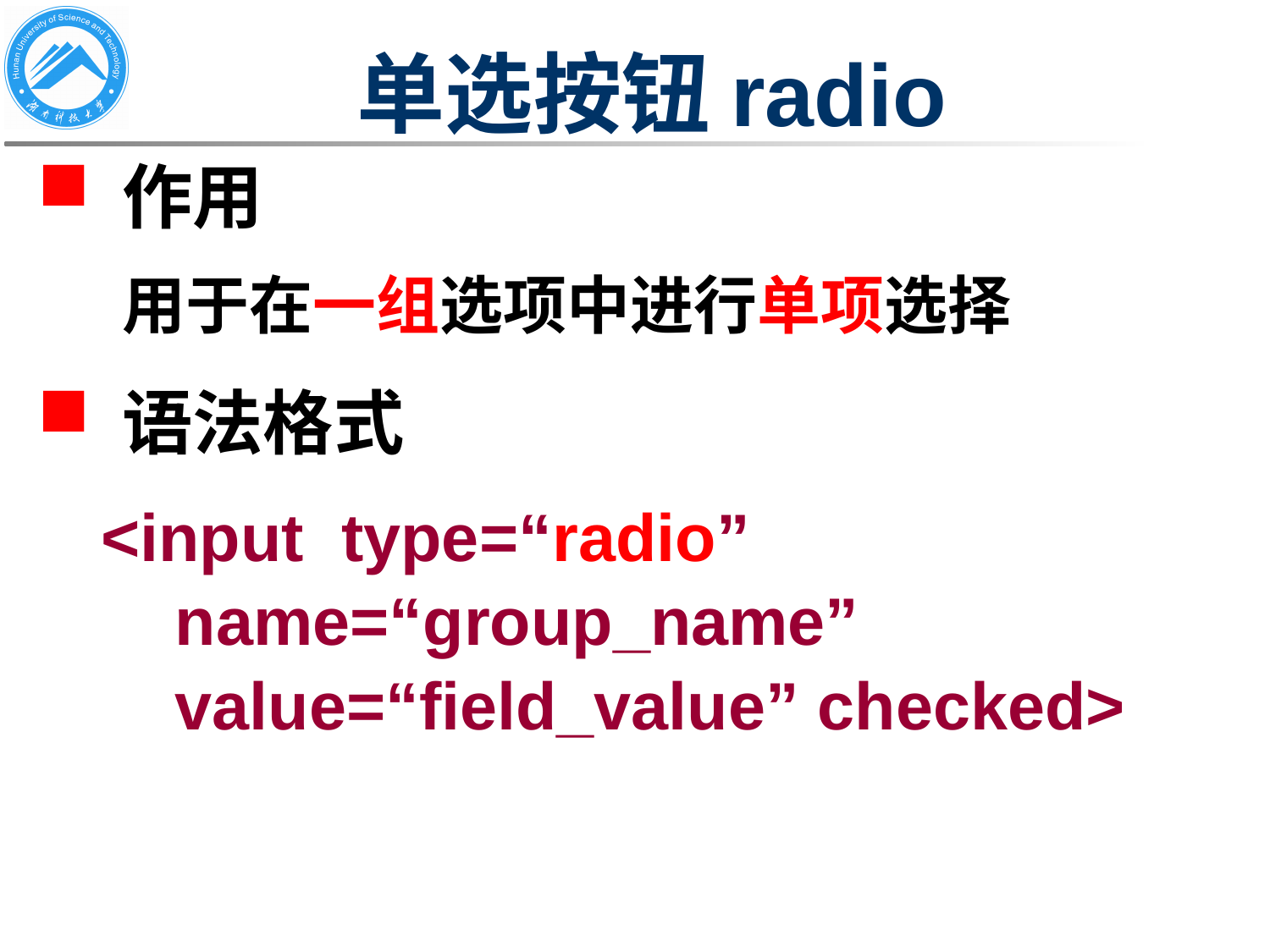

# 单选按钮radio
作用
	用于在一组选项中进行单项选择
语法格式
<input  type=“radio” name=“group_name” value=“field_value” checked>